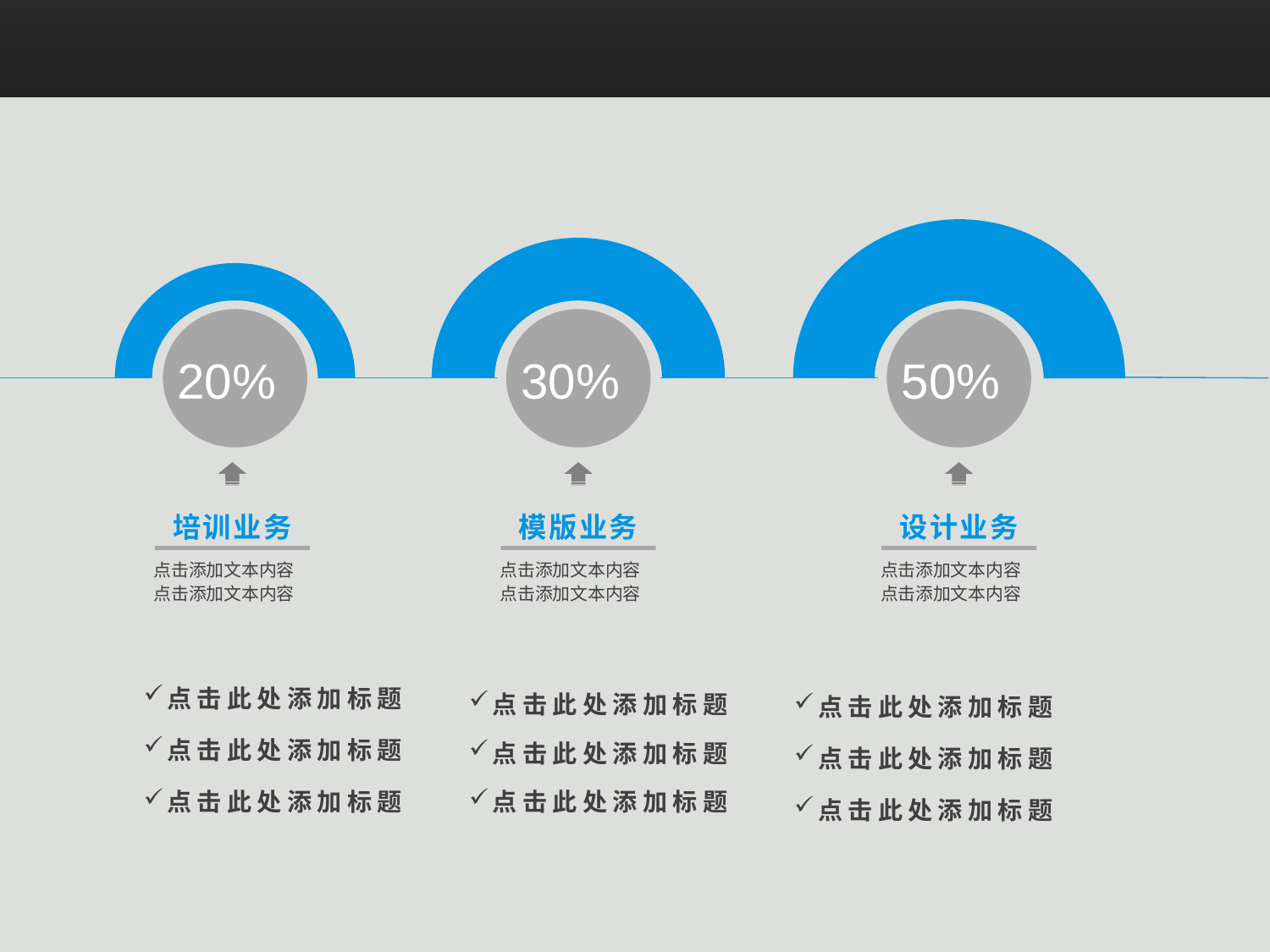

20%

30%

50%

培训业务

点击添加文本内容
点击添加文本内容

模版业务

点击添加文本内容
点击添加文本内容

设计业务

点击添加文本内容
点击添加文本内容
点击此处添加标题
点击此处添加标题
点击此处添加标题
点击此处添加标题
点击此处添加标题
点击此处添加标题
点击此处添加标题
点击此处添加标题
点击此处添加标题